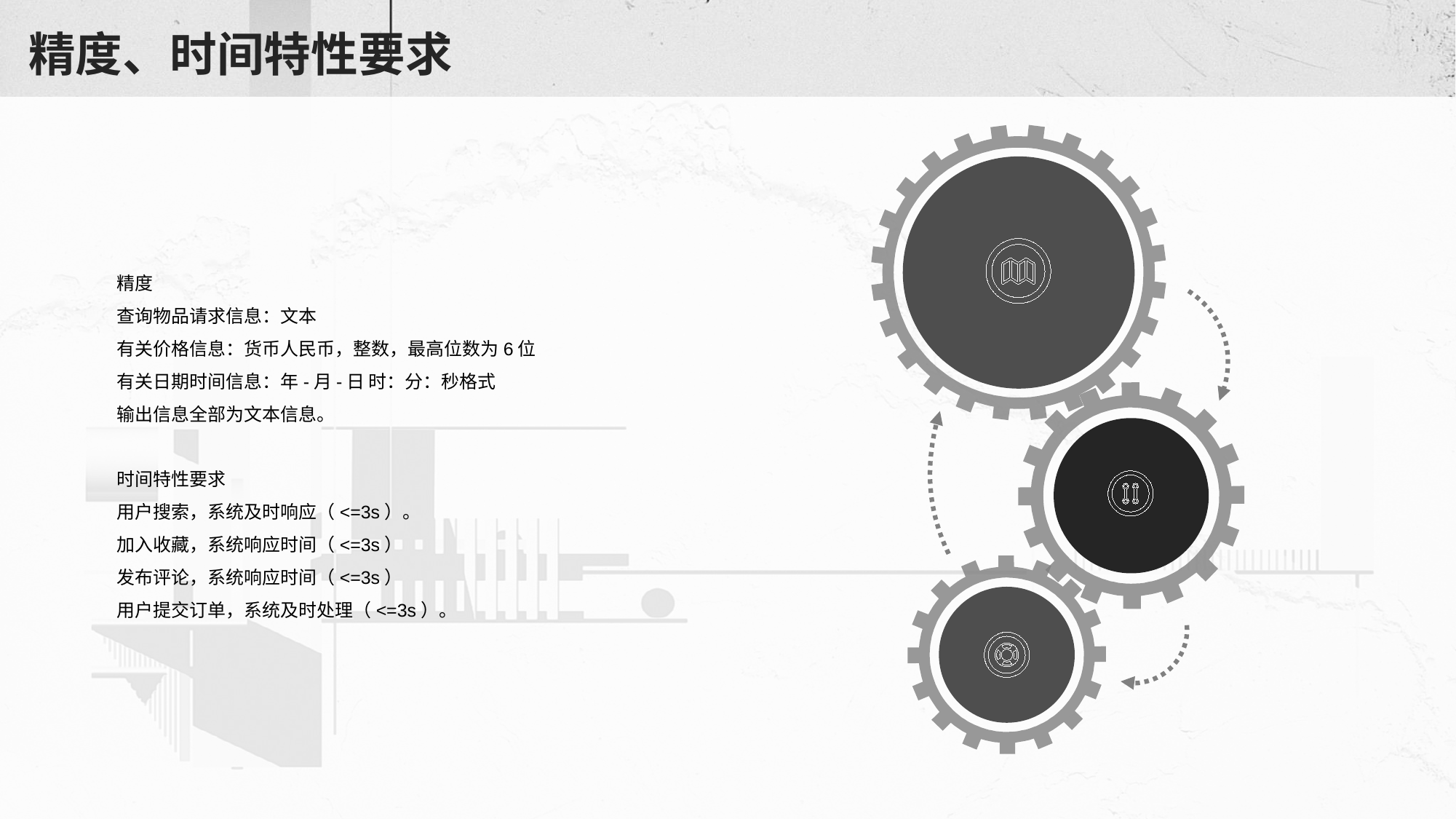

# 精度、时间特性要求

精度
查询物品请求信息：文本
有关价格信息：货币人民币，整数，最高位数为6位
有关日期时间信息：年-月-日 时：分：秒格式
输出信息全部为文本信息。

时间特性要求
用户搜索，系统及时响应（<=3s）。
加入收藏，系统响应时间（<=3s）
发布评论，系统响应时间（<=3s）
用户提交订单，系统及时处理（<=3s）。